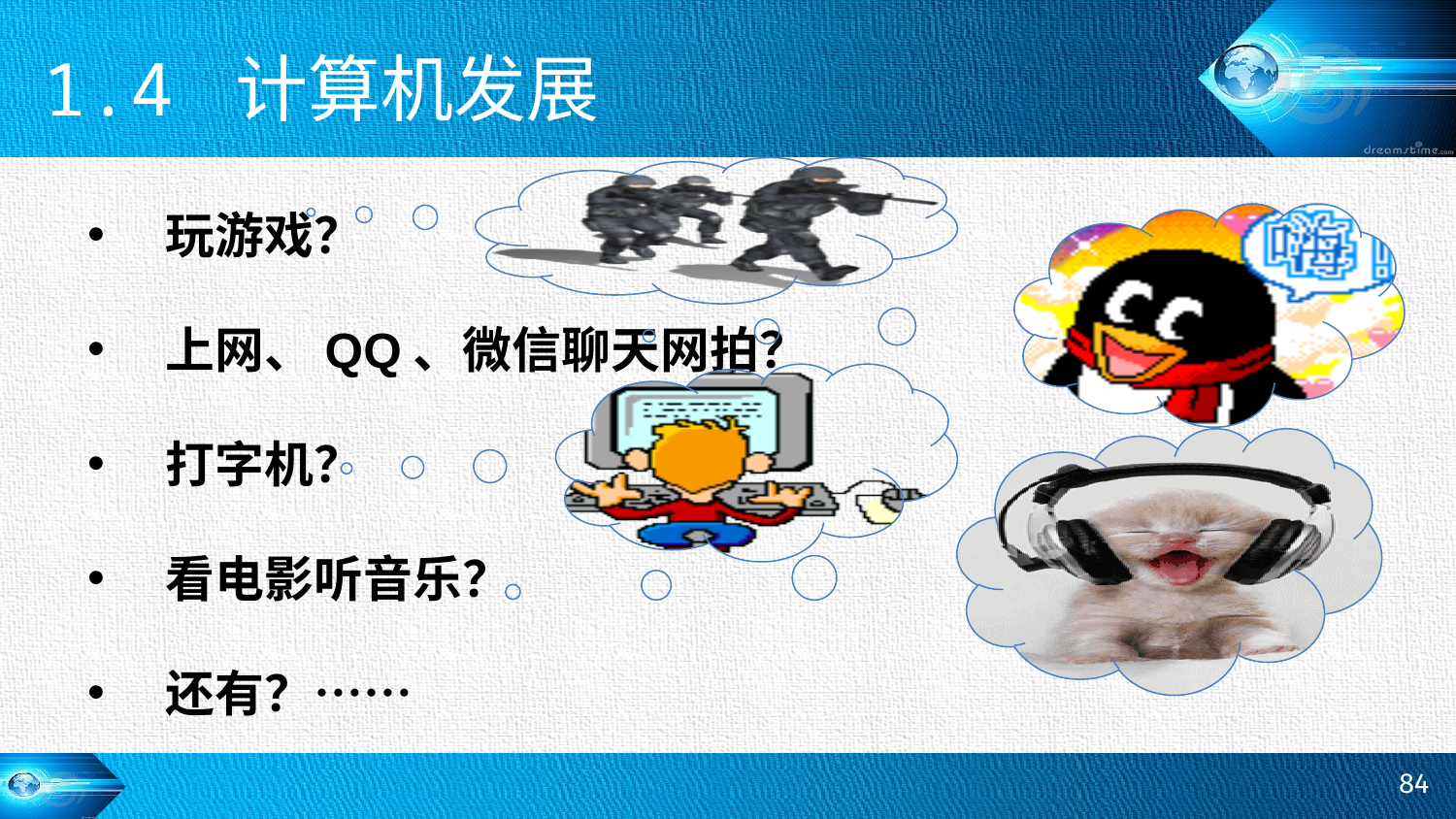

# 1.4 计算机发展

 玩游戏？
 上网、QQ、微信聊天网拍？
 打字机？
 看电影听音乐？
 还有？……

84